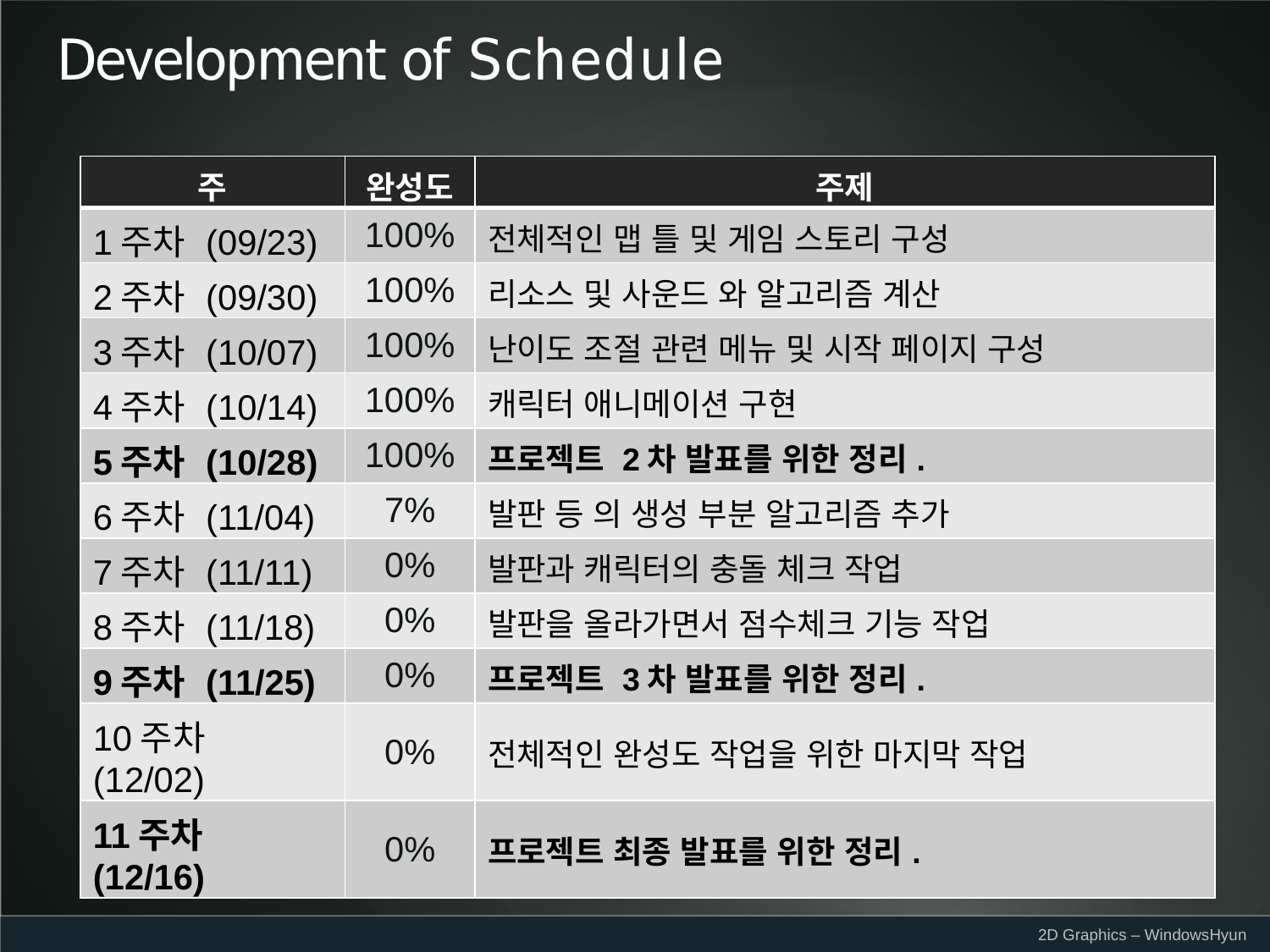

Development of Schedule
| 주 | 완성도 | 주제 |
| --- | --- | --- |
| 1주차 (09/23) | 100% | 전체적인 맵 틀 및 게임 스토리 구성 |
| 2주차 (09/30) | 100% | 리소스 및 사운드 와 알고리즘 계산 |
| 3주차 (10/07) | 100% | 난이도 조절 관련 메뉴 및 시작 페이지 구성 |
| 4주차 (10/14) | 100% | 캐릭터 애니메이션 구현 |
| 5주차 (10/28) | 100% | 프로젝트 2차 발표를 위한 정리. |
| 6주차 (11/04) | 7% | 발판 등 의 생성 부분 알고리즘 추가 |
| 7주차 (11/11) | 0% | 발판과 캐릭터의 충돌 체크 작업 |
| 8주차 (11/18) | 0% | 발판을 올라가면서 점수체크 기능 작업 |
| 9주차 (11/25) | 0% | 프로젝트 3차 발표를 위한 정리. |
| 10주차 (12/02) | 0% | 전체적인 완성도 작업을 위한 마지막 작업 |
| 11주차 (12/16) | 0% | 프로젝트 최종 발표를 위한 정리. |